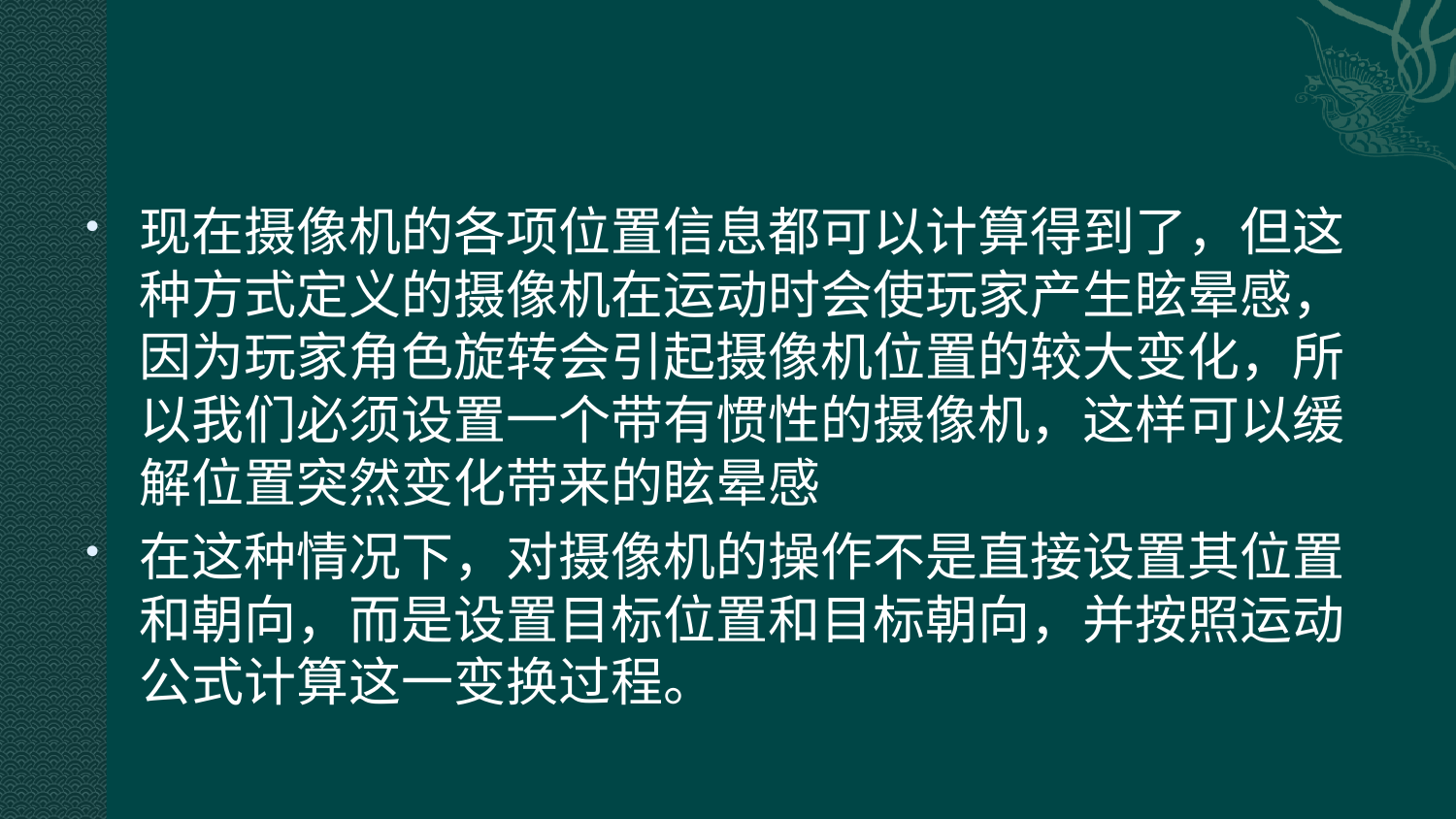

#
现在摄像机的各项位置信息都可以计算得到了，但这种方式定义的摄像机在运动时会使玩家产生眩晕感，因为玩家角色旋转会引起摄像机位置的较大变化，所以我们必须设置一个带有惯性的摄像机，这样可以缓解位置突然变化带来的眩晕感
在这种情况下，对摄像机的操作不是直接设置其位置和朝向，而是设置目标位置和目标朝向，并按照运动公式计算这一变换过程。